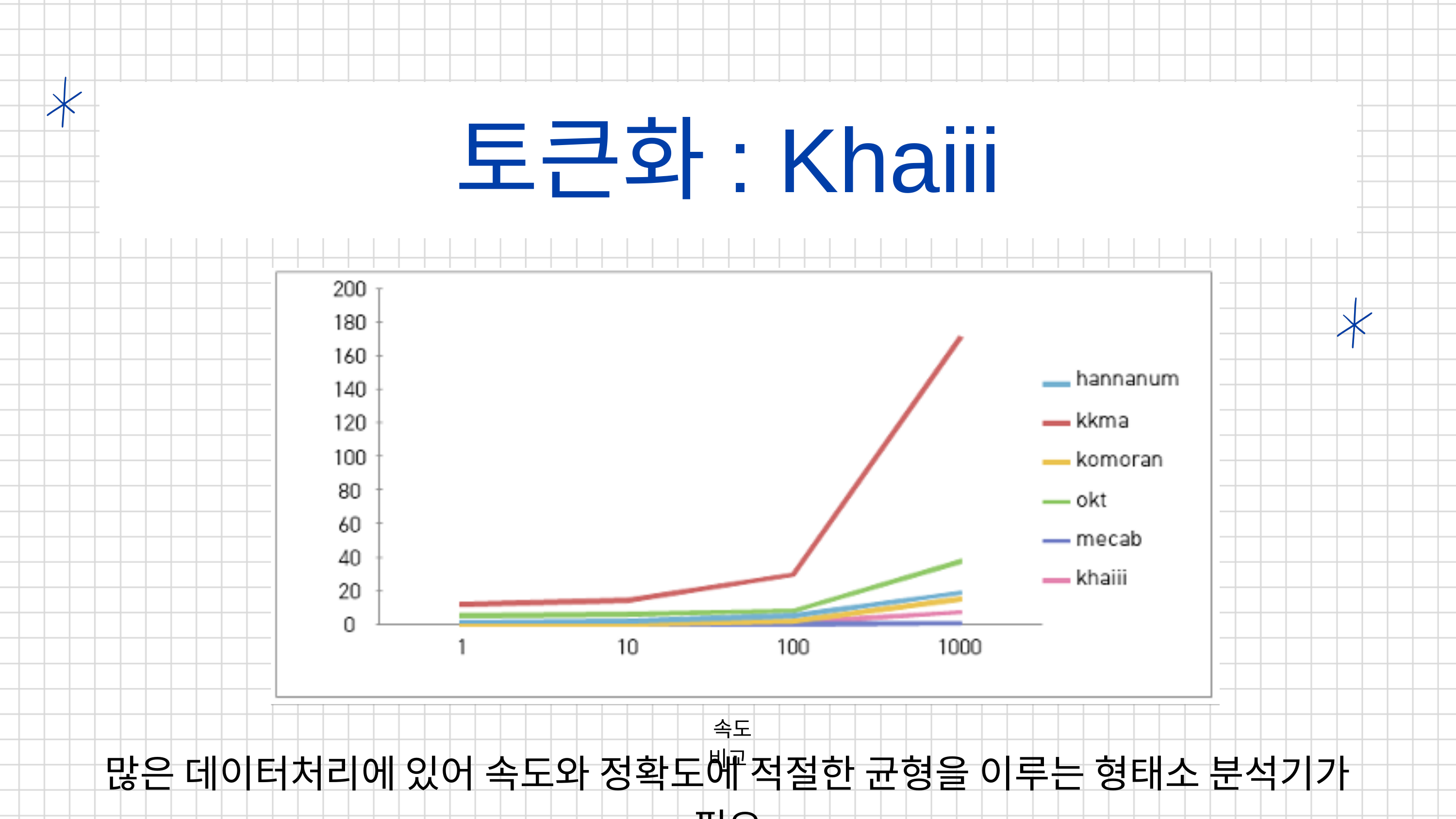

토큰화: Khaiii

 속도 비교
많은 데이터처리에 있어 속도와 정확도에 적절한 균형을 이루는 형태소 분석기가 필요